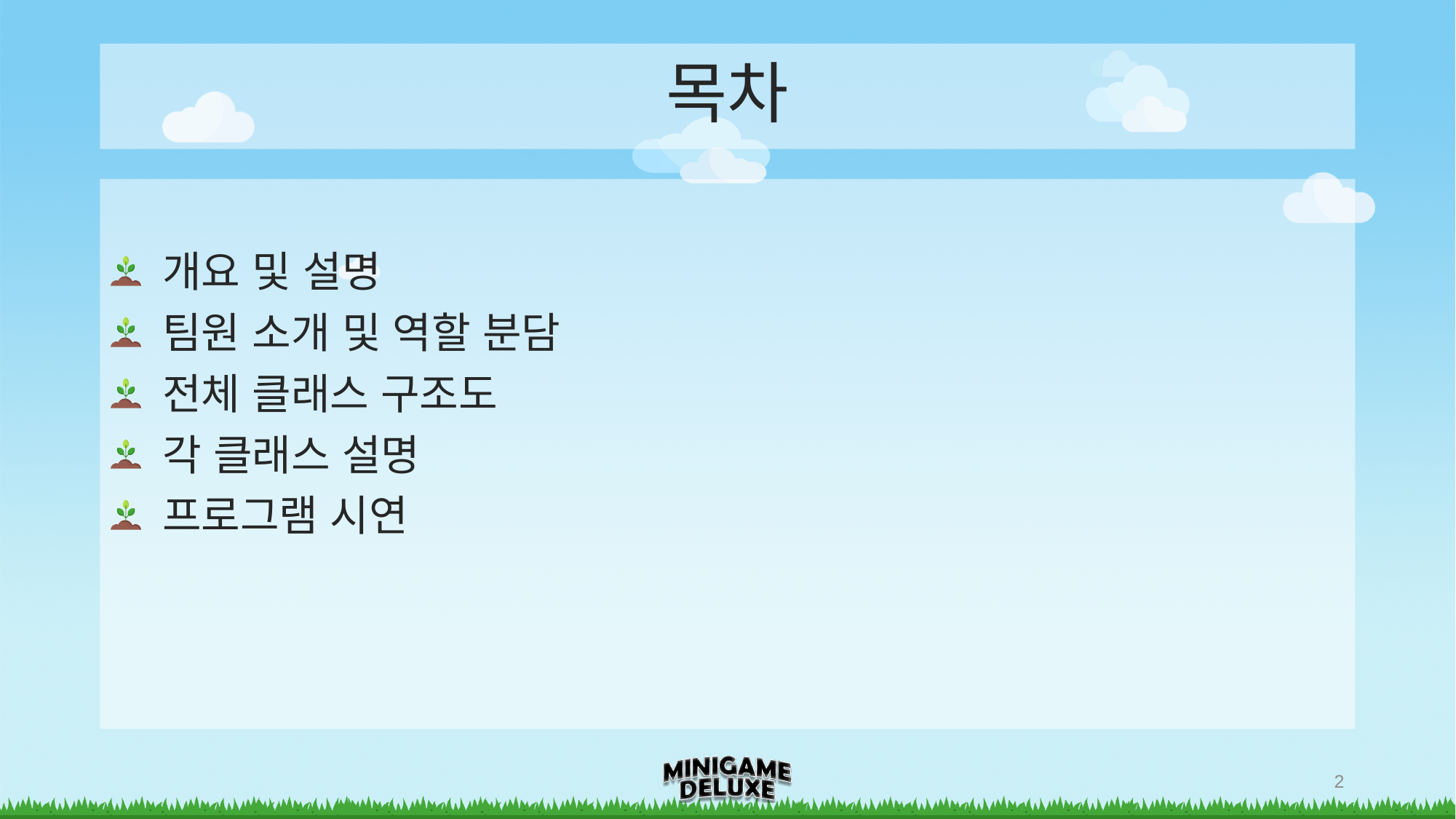

# 목차

 개요 및 설명
 팀원 소개 및 역할 분담
 전체 클래스 구조도
 각 클래스 설명
 프로그램 시연
2